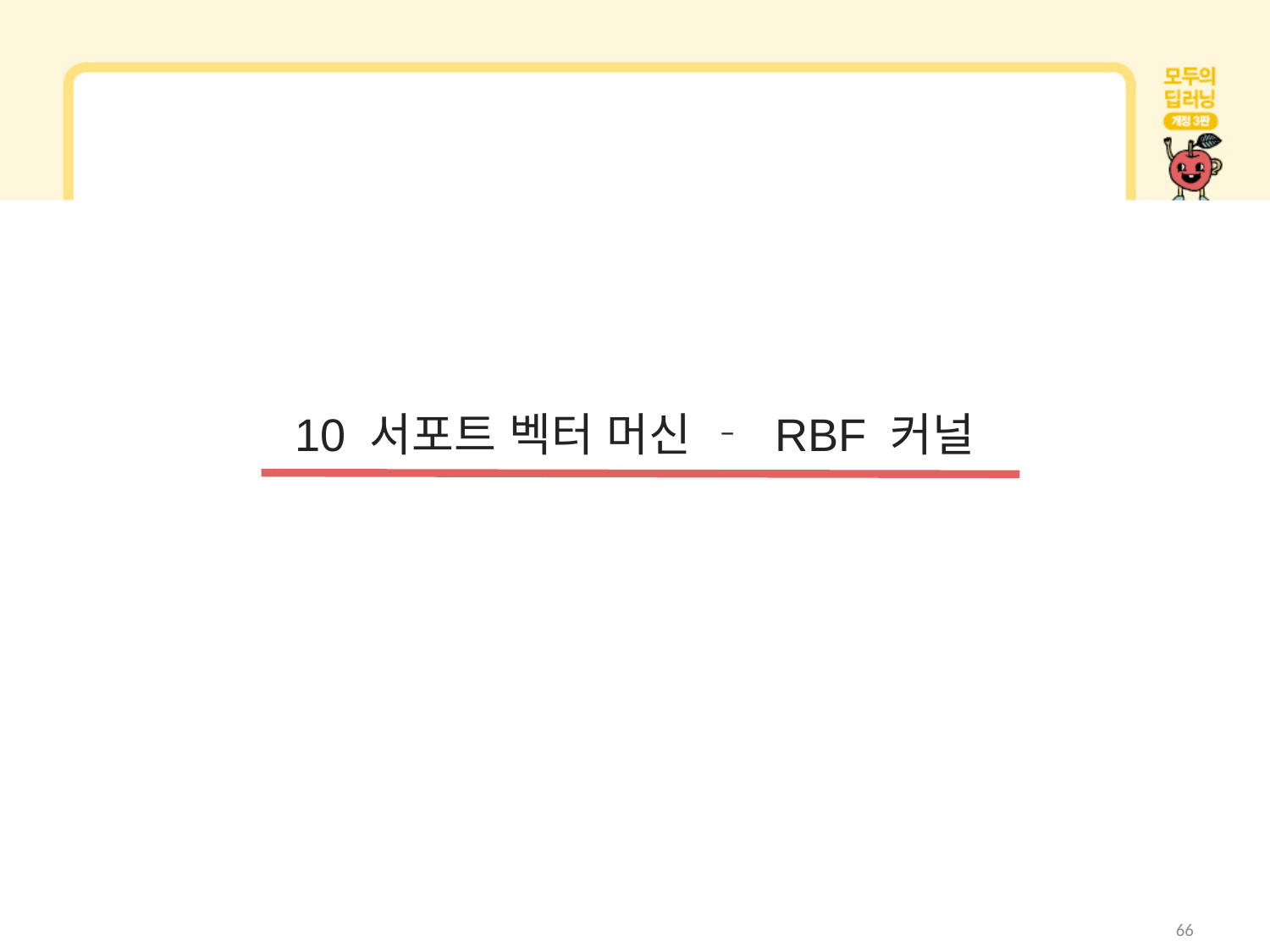

10 서포트 벡터 머신 ‐ RBF 커널
66